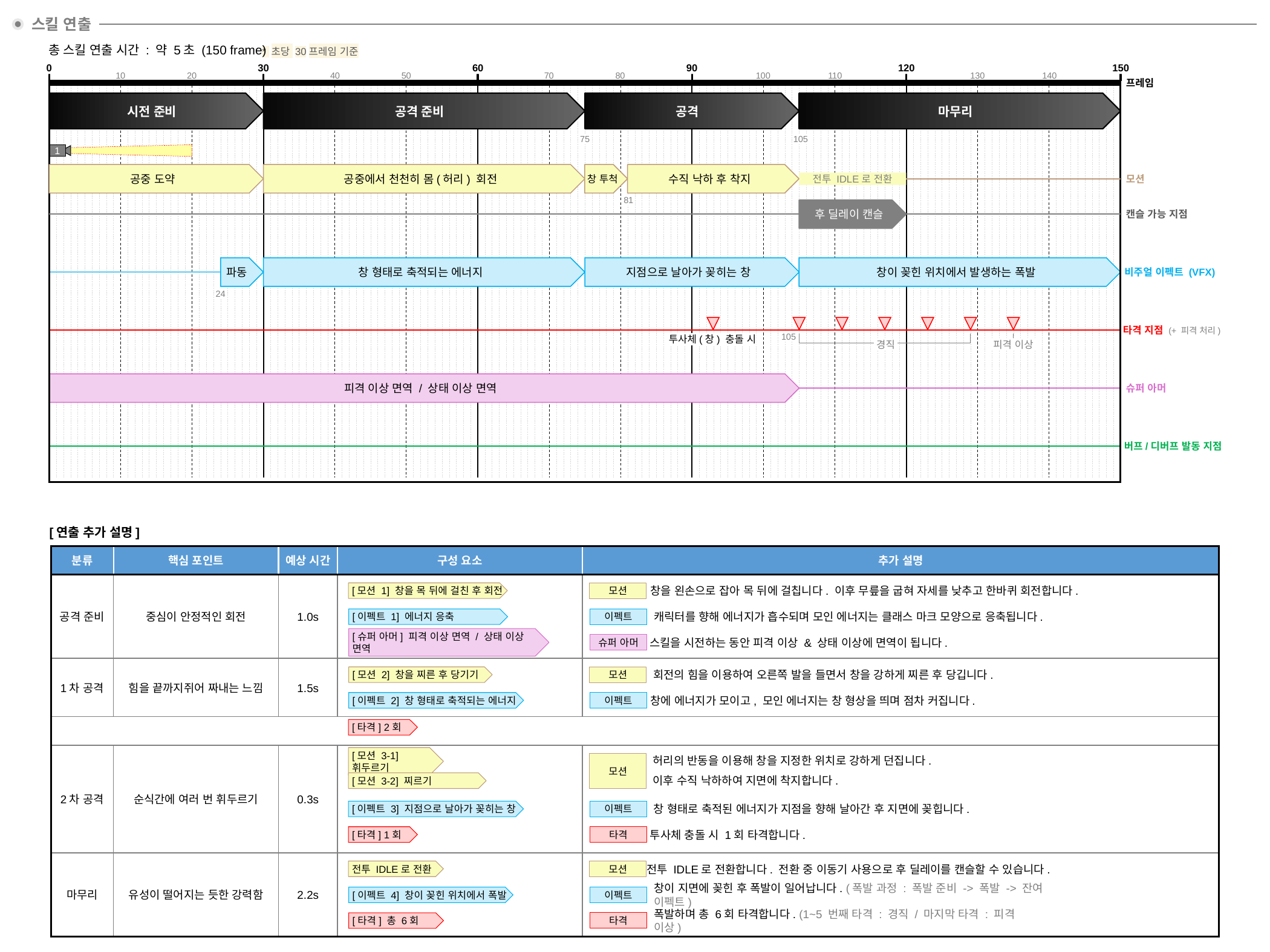

스킬 연출

총 스킬 연출 시간 : 약 5초 (150 frame)
* 초당 30프레임 기준
0
30
60
90
120
150
10
20
40
50
70
80
100
110
130
140
프레임

시전 준비
공격 준비
공격
마무리
75
105

1

공중 도약
공중에서 천천히 몸(허리) 회전
창 투척
수직 낙하 후 착지
전투 IDLE로 전환
모션
81
후 딜레이 캔슬
캔슬 가능 지점
파동
창 형태로 축적되는 에너지
지점으로 날아가 꽂히는 창
창이 꽂힌 위치에서 발생하는 폭발
비주얼 이펙트 (VFX)
24

투사체(창) 충돌 시

105
피격 이상

경직
타격 지점 (+ 피격 처리)
피격 이상 면역 / 상태 이상 면역
슈퍼 아머
버프/디버프 발동 지점
[연출 추가 설명]
분류
핵심 포인트
예상 시간
구성 요소
추가 설명

공격 준비
중심이 안정적인 회전
1.0s

[모션 1] 창을 목 뒤에 걸친 후 회전
[이펙트 1] 에너지 응축
[슈퍼 아머] 피격 이상 면역 / 상태 이상 면역
모션
창을 왼손으로 잡아 목 뒤에 걸칩니다. 이후 무릎을 굽혀 자세를 낮추고 한바퀴 회전합니다.
이펙트
캐릭터를 향해 에너지가 흡수되며 모인 에너지는 클래스 마크 모양으로 응축됩니다.
슈퍼 아머
스킬을 시전하는 동안 피격 이상 & 상태 이상에 면역이 됩니다.
1차 공격
힘을 끝까지쥐어 짜내는 느낌
1.5s

[모션 2] 창을 찌른 후 당기기
[이펙트 2] 창 형태로 축적되는 에너지
모션
회전의 힘을 이용하여 오른쪽 발을 들면서 창을 강하게 찌른 후 당깁니다.
이펙트
창에 에너지가 모이고, 모인 에너지는 창 형상을 띄며 점차 커집니다.
[타격] 2회
2차 공격
순식간에 여러 번 휘두르기
0.3s

[모션 3-1] 휘두르기
[모션 3-2] 찌르기
[이펙트 3] 지점으로 날아가 꽂히는 창
[타격] 1회
모션
허리의 반동을 이용해 창을 지정한 위치로 강하게 던집니다.
이후 수직 낙하하여 지면에 착지합니다.
이펙트
창 형태로 축적된 에너지가 지점을 향해 날아간 후 지면에 꽂힙니다.
타격
투사체 충돌 시 1회 타격합니다.
마무리
유성이 떨어지는 듯한 강력함
2.2s

전투 IDLE로 전환
[이펙트 4] 창이 꽂힌 위치에서 폭발
[타격] 총 6회
모션
전투 IDLE로 전환합니다. 전환 중 이동기 사용으로 후 딜레이를 캔슬할 수 있습니다.
이펙트
창이 지면에 꽂힌 후 폭발이 일어납니다. (폭발 과정 : 폭발 준비 -> 폭발 -> 잔여 이펙트)
타격
폭발하며 총 6회 타격합니다. (1~5 번째 타격 : 경직 / 마지막 타격 : 피격 이상)